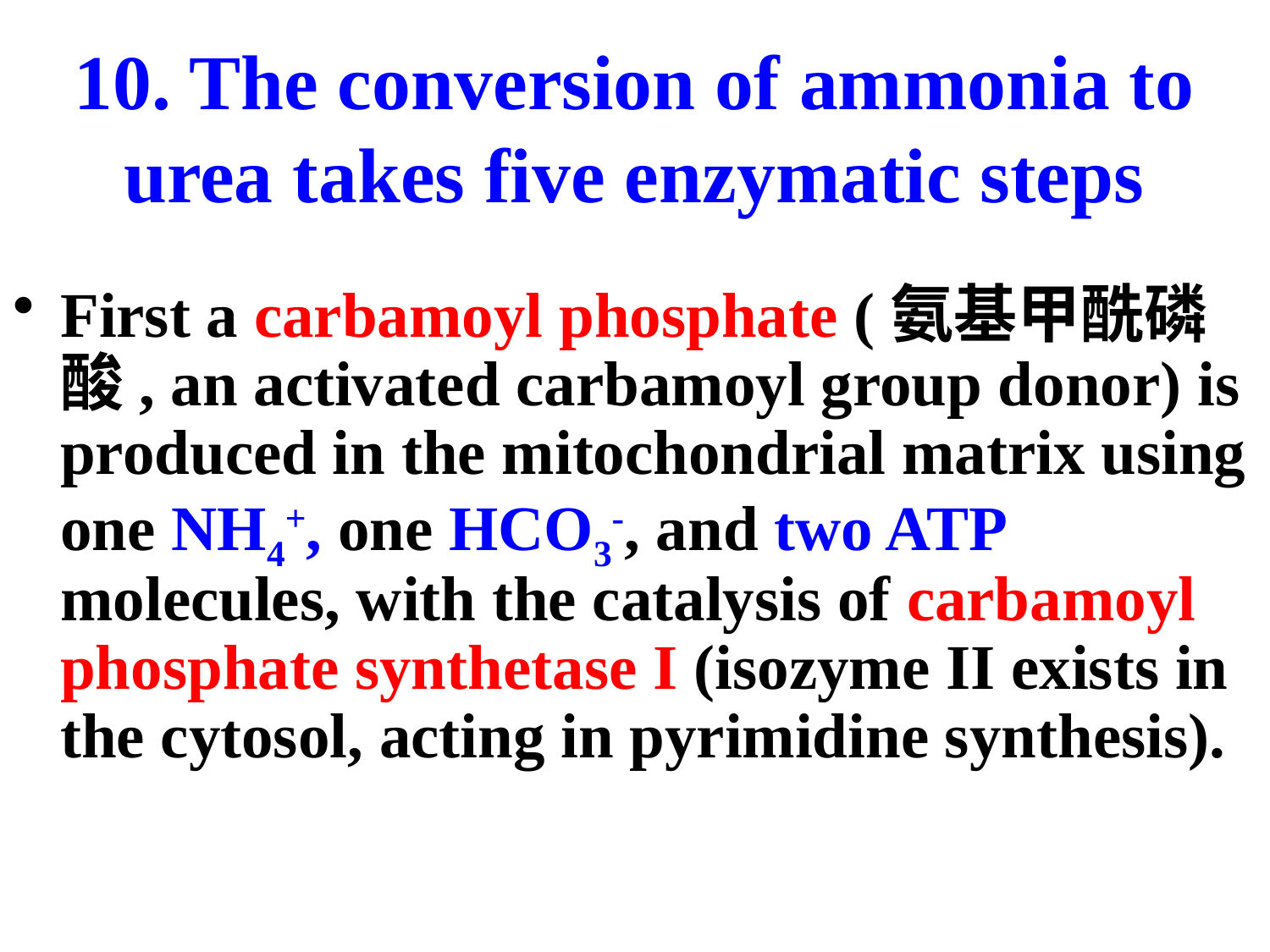

# 10. The conversion of ammonia to urea takes five enzymatic steps
First a carbamoyl phosphate (氨基甲酰磷酸, an activated carbamoyl group donor) is produced in the mitochondrial matrix using one NH4+, one HCO3-, and two ATP molecules, with the catalysis of carbamoyl phosphate synthetase I (isozyme II exists in the cytosol, acting in pyrimidine synthesis).